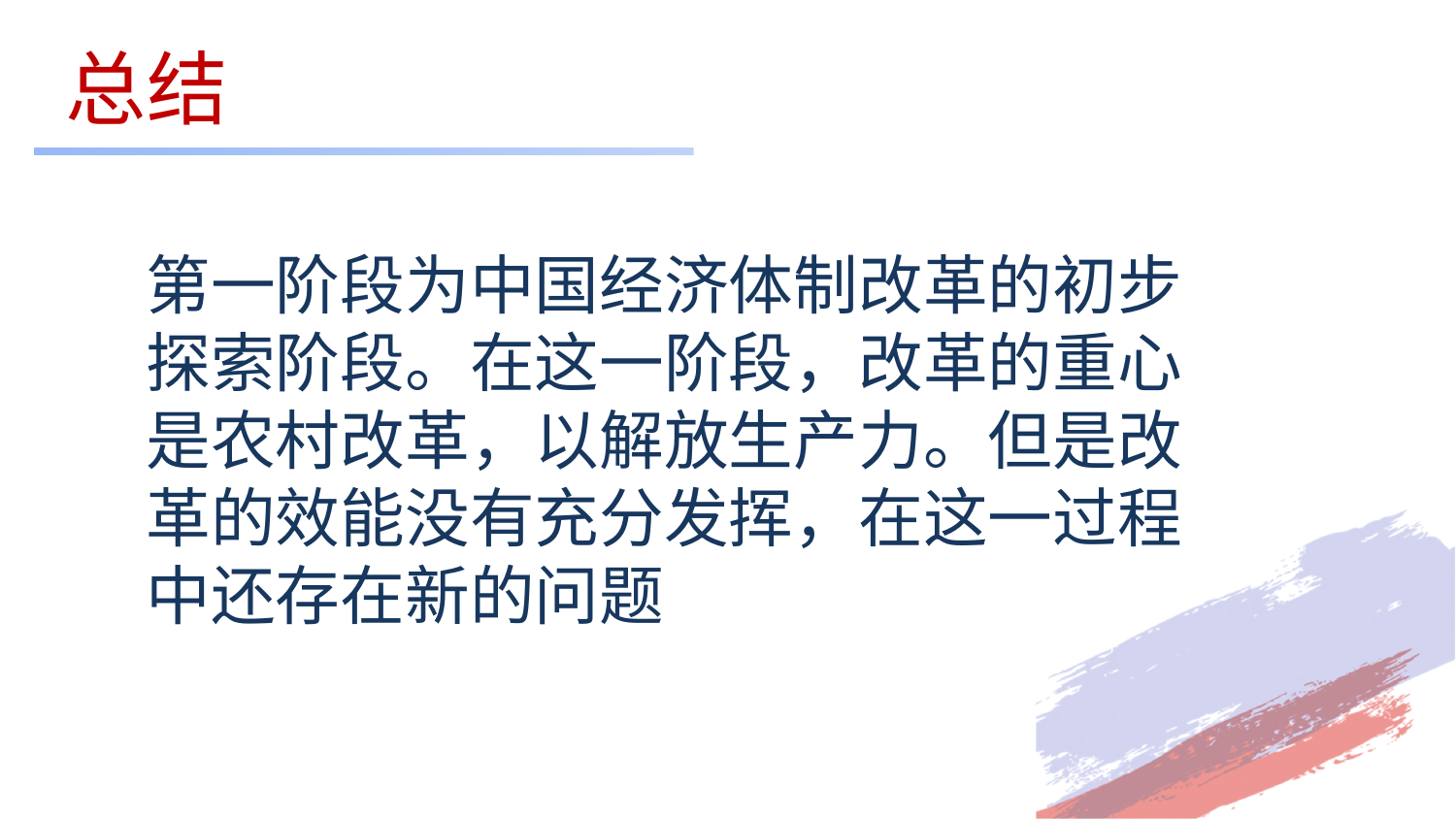

总结
第一阶段为中国经济体制改革的初步探索阶段。在这一阶段，改革的重心是农村改革，以解放生产力。但是改革的效能没有充分发挥，在这一过程中还存在新的问题